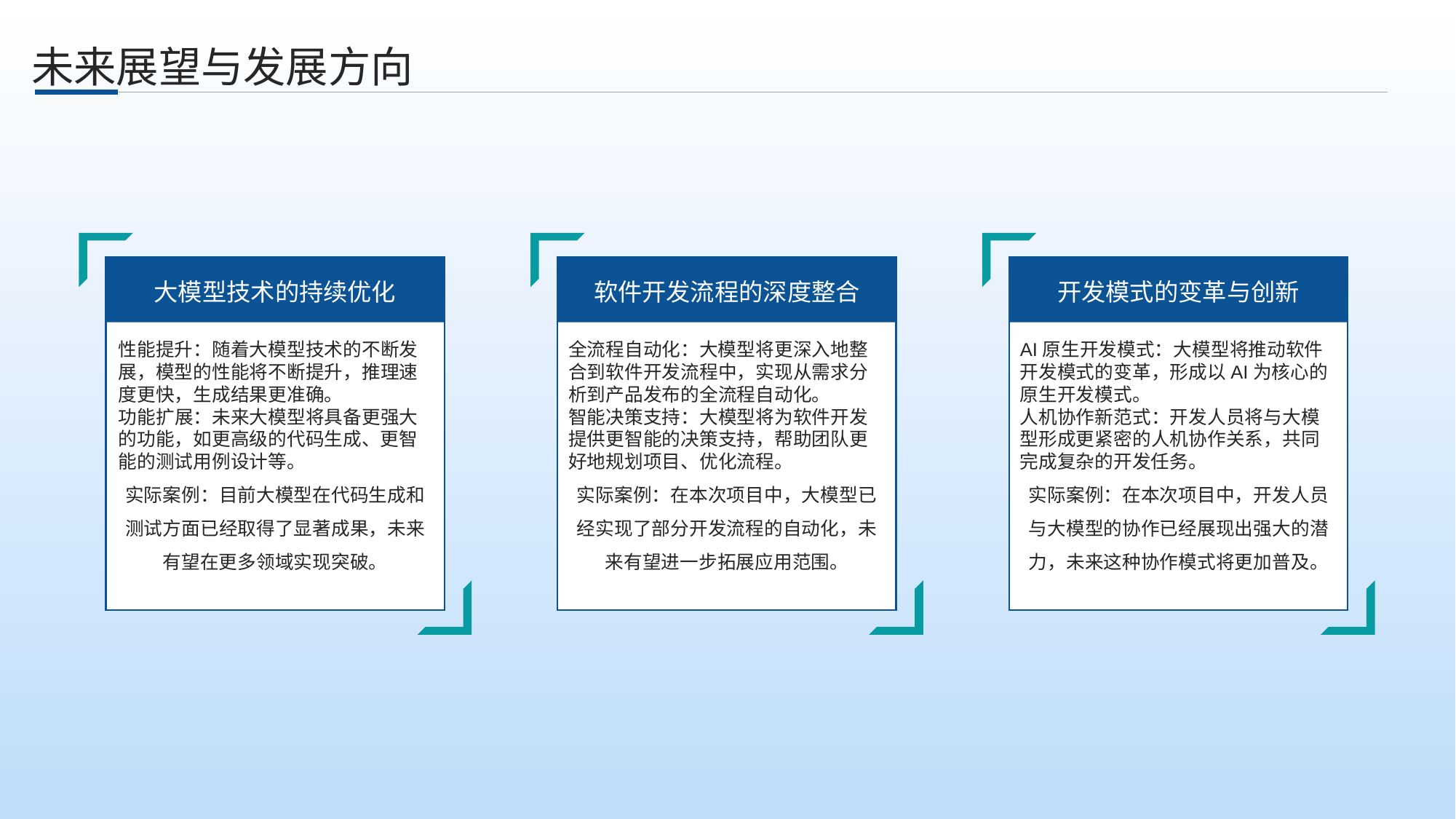

、
未来展望与发展方向

大模型技术的持续优化
软件开发流程的深度整合
开发模式的变革与创新

性能提升：随着大模型技术的不断发展，模型的性能将不断提升，推理速度更快，生成结果更准确。
功能扩展：未来大模型将具备更强大的功能，如更高级的代码生成、更智能的测试用例设计等。
实际案例：目前大模型在代码生成和测试方面已经取得了显著成果，未来有望在更多领域实现突破。
全流程自动化：大模型将更深入地整合到软件开发流程中，实现从需求分析到产品发布的全流程自动化。
智能决策支持：大模型将为软件开发提供更智能的决策支持，帮助团队更好地规划项目、优化流程。
实际案例：在本次项目中，大模型已经实现了部分开发流程的自动化，未来有望进一步拓展应用范围。
AI原生开发模式：大模型将推动软件开发模式的变革，形成以AI为核心的原生开发模式。
人机协作新范式：开发人员将与大模型形成更紧密的人机协作关系，共同完成复杂的开发任务。
实际案例：在本次项目中，开发人员与大模型的协作已经展现出强大的潜力，未来这种协作模式将更加普及。